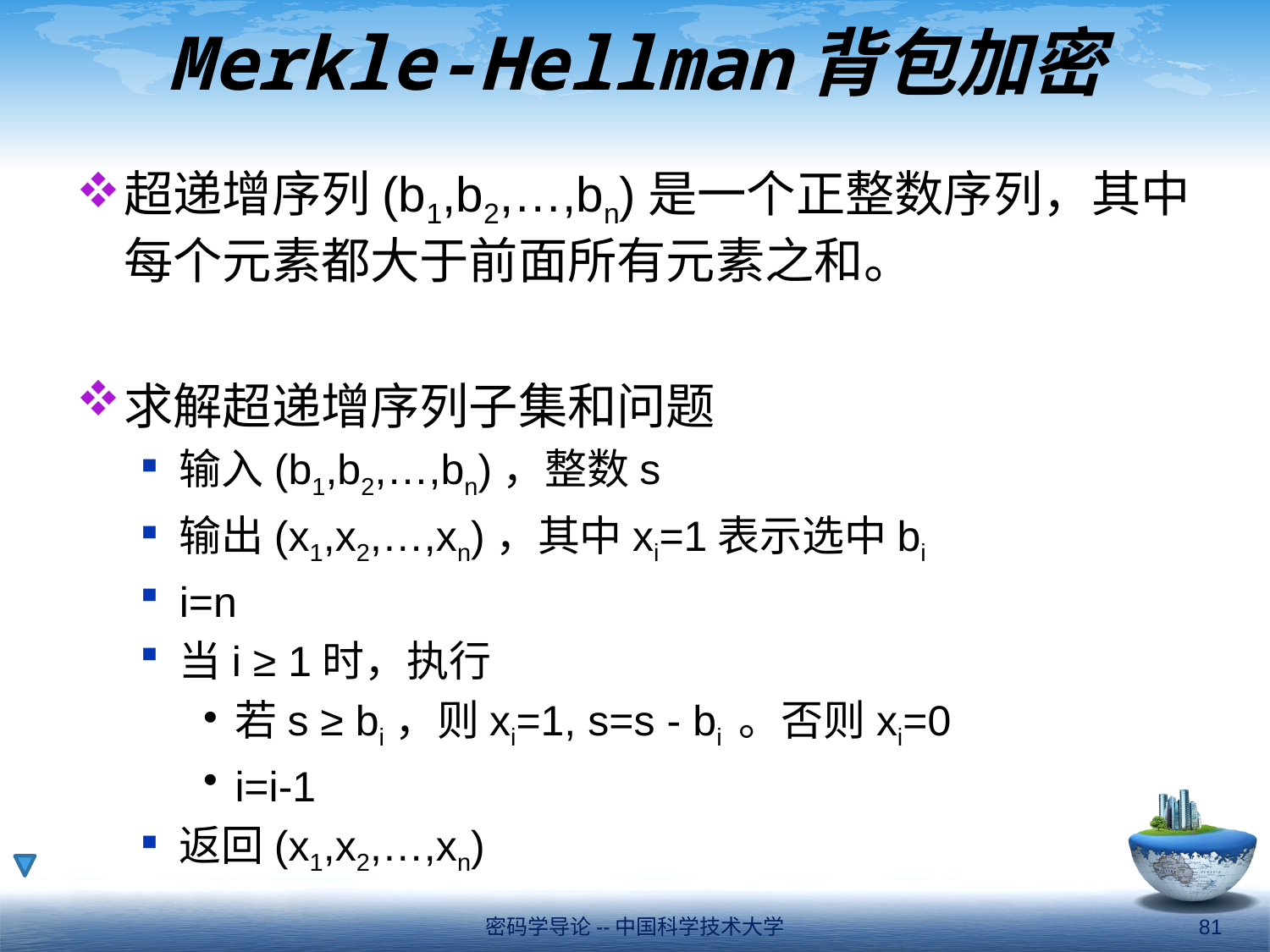

# Merkle-Hellman背包加密
超递增序列(b1,b2,…,bn)是一个正整数序列，其中每个元素都大于前面所有元素之和。

求解超递增序列子集和问题
输入(b1,b2,…,bn)，整数s
输出(x1,x2,…,xn)，其中xi=1表示选中bi
i=n
当i ≥ 1时，执行
若s ≥ bi，则xi=1, s=s - bi 。否则xi=0
i=i-1
返回(x1,x2,…,xn)

密码学导论--中国科学技术大学
81